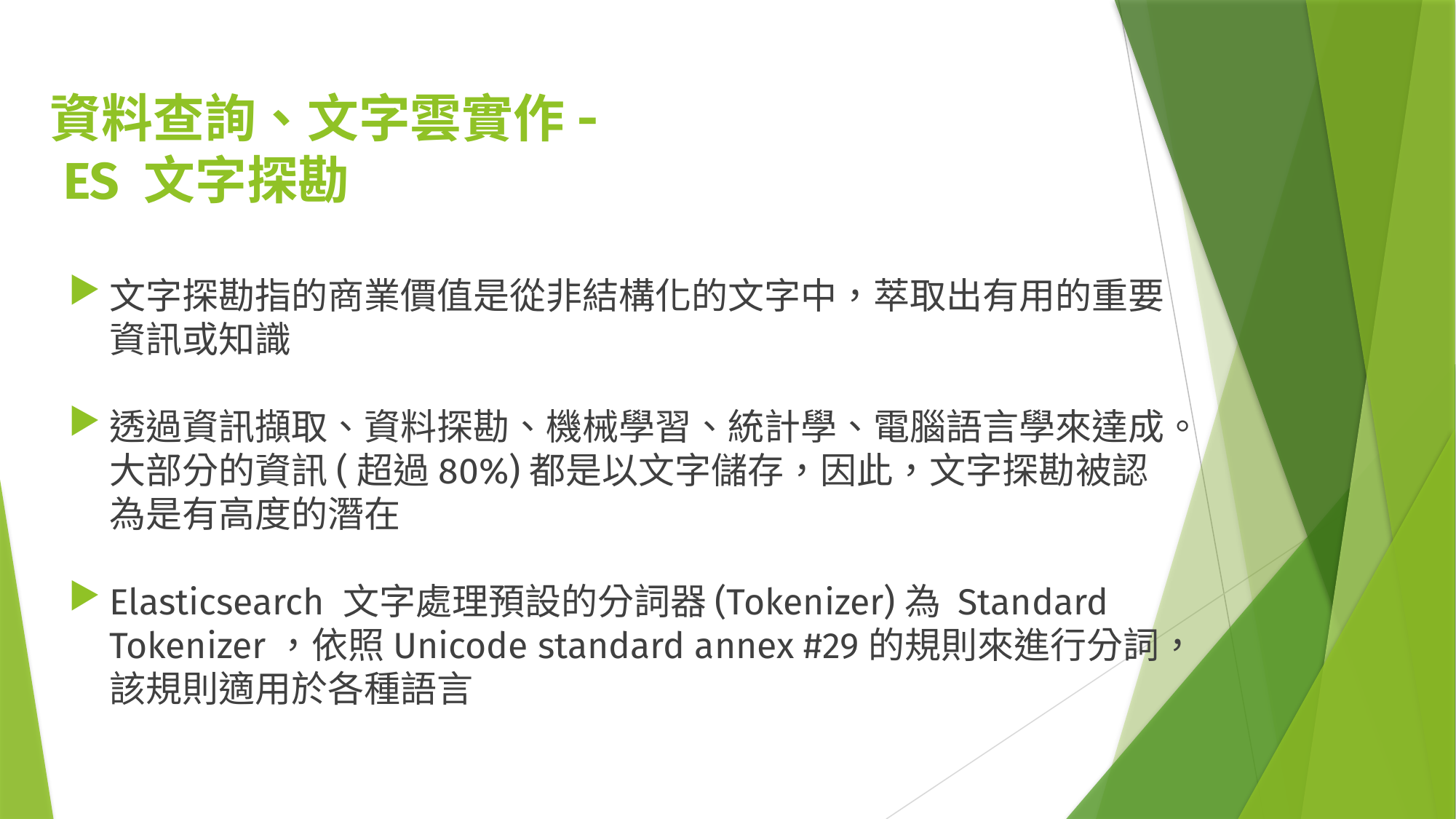

資料查詢、文字雲實作-
    ES 文字探勘
文字探勘指的商業價值是從非結構化的文字中，萃取出有用的重要資訊或知識

透過資訊擷取、資料探勘、機械學習、統計學、電腦語言學來達成。大部分的資訊(超過80%)都是以文字儲存，因此，文字探勘被認為是有高度的潛在

Elasticsearch 文字處理預設的分詞器(Tokenizer)為 Standard Tokenizer，依照Unicode standard annex #29的規則來進行分詞，該規則適用於各種語言